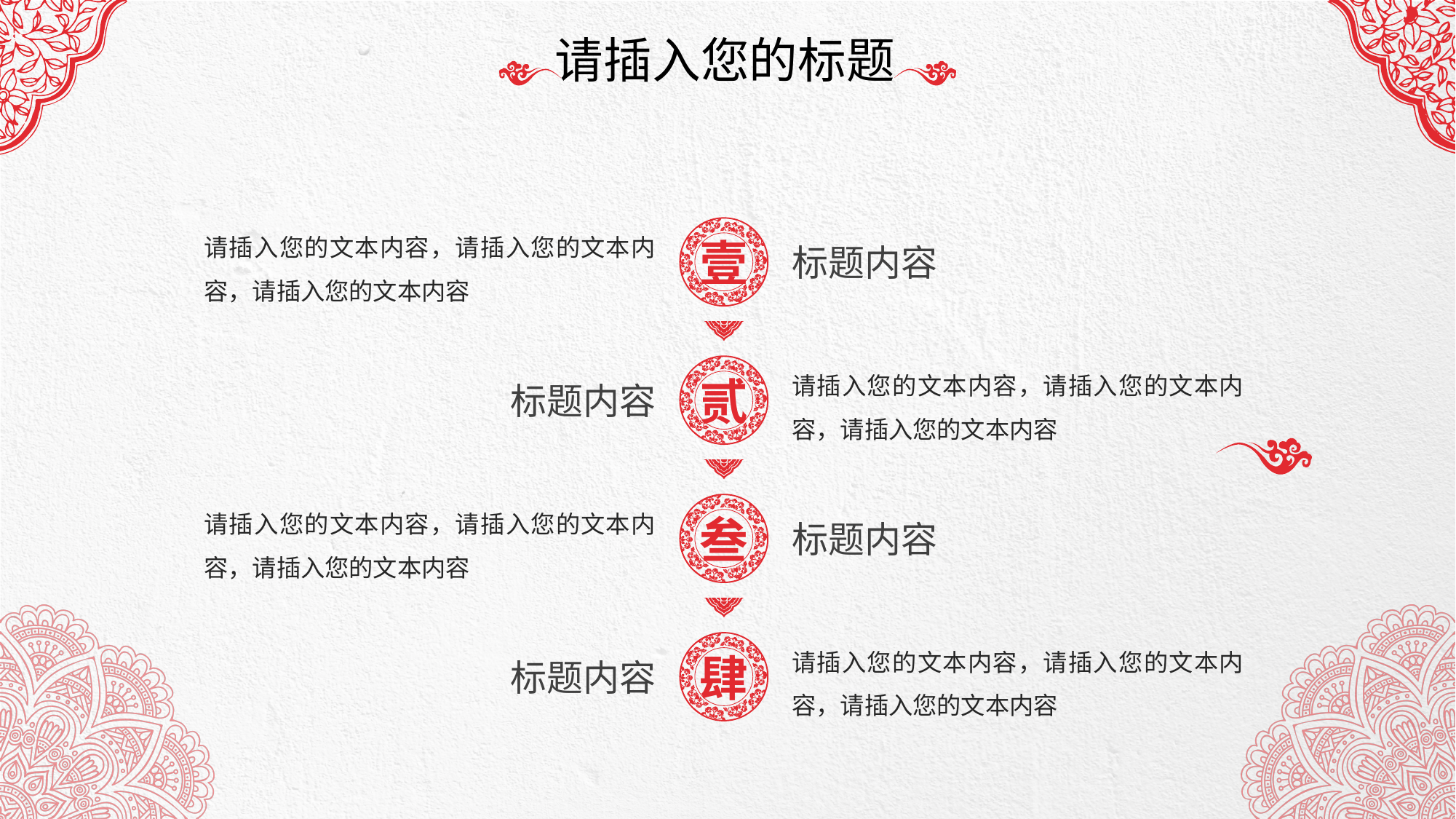

请插入您的文本内容，请插入您的文本内容，请插入您的文本内容
壹
标题内容

请插入您的文本内容，请插入您的文本内容，请插入您的文本内容
贰
标题内容

请插入您的文本内容，请插入您的文本内容，请插入您的文本内容
叁
标题内容

请插入您的文本内容，请插入您的文本内容，请插入您的文本内容
肆
标题内容